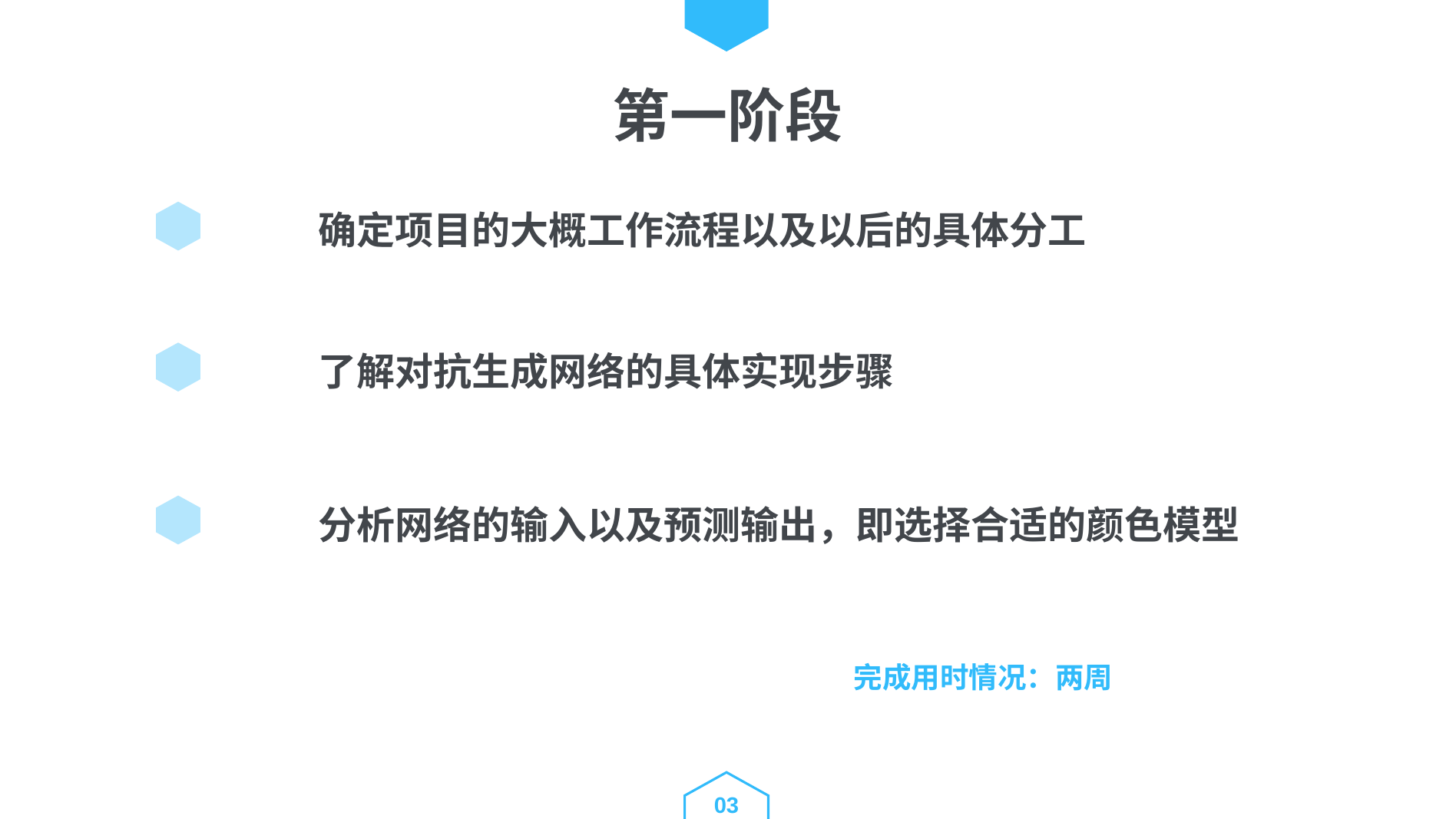

第一阶段
确定项目的大概工作流程以及以后的具体分工

了解对抗生成网络的具体实现步骤

分析网络的输入以及预测输出，即选择合适的颜色模型

完成用时情况：两周

03